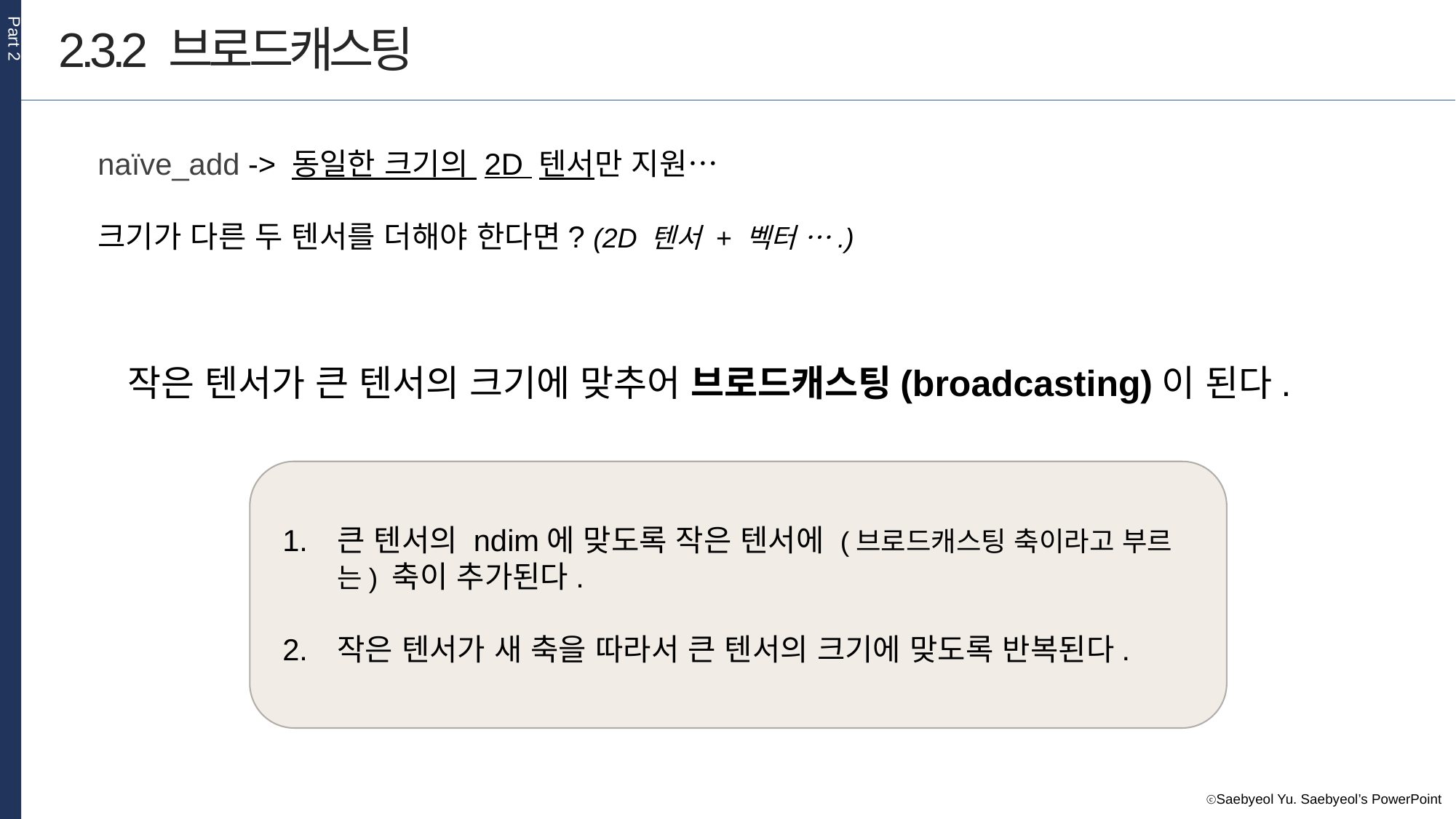

Part 2
2.3.2 브로드캐스팅
naïve_add -> 동일한 크기의 2D 텐서만 지원…

크기가 다른 두 텐서를 더해야 한다면? (2D 텐서 + 벡터 ….)
작은 텐서가 큰 텐서의 크기에 맞추어 브로드캐스팅(broadcasting)이 된다.

큰 텐서의 ndim에 맞도록 작은 텐서에 (브로드캐스팅 축이라고 부르는) 축이 추가된다.

작은 텐서가 새 축을 따라서 큰 텐서의 크기에 맞도록 반복된다.